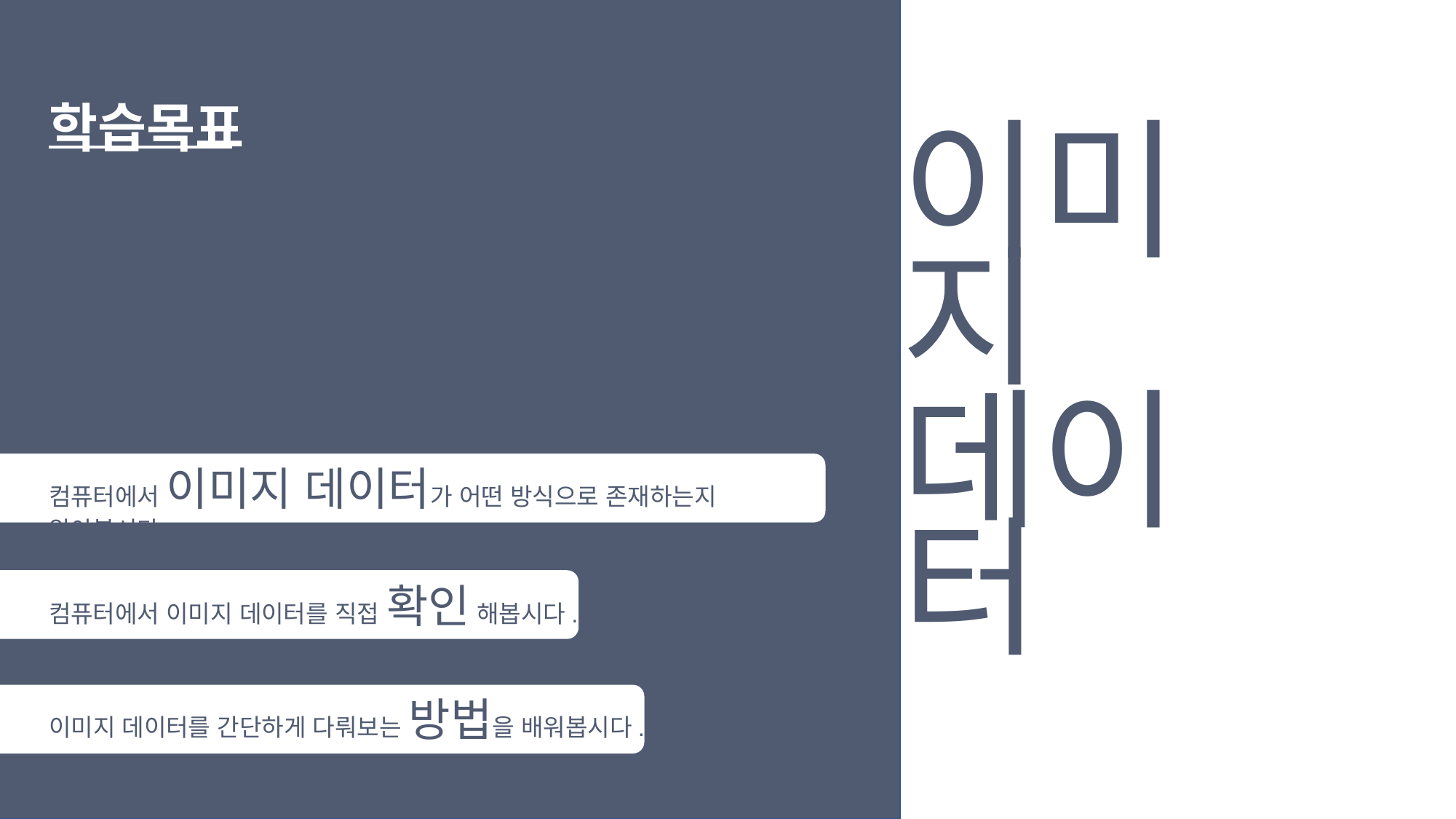

학습목표
이미지
데이터

컴퓨터에서 이미지 데이터가 어떤 방식으로 존재하는지 알아봅시다.

컴퓨터에서 이미지 데이터를 직접 확인 해봅시다.

이미지 데이터를 간단하게 다뤄보는 방법을 배워봅시다.